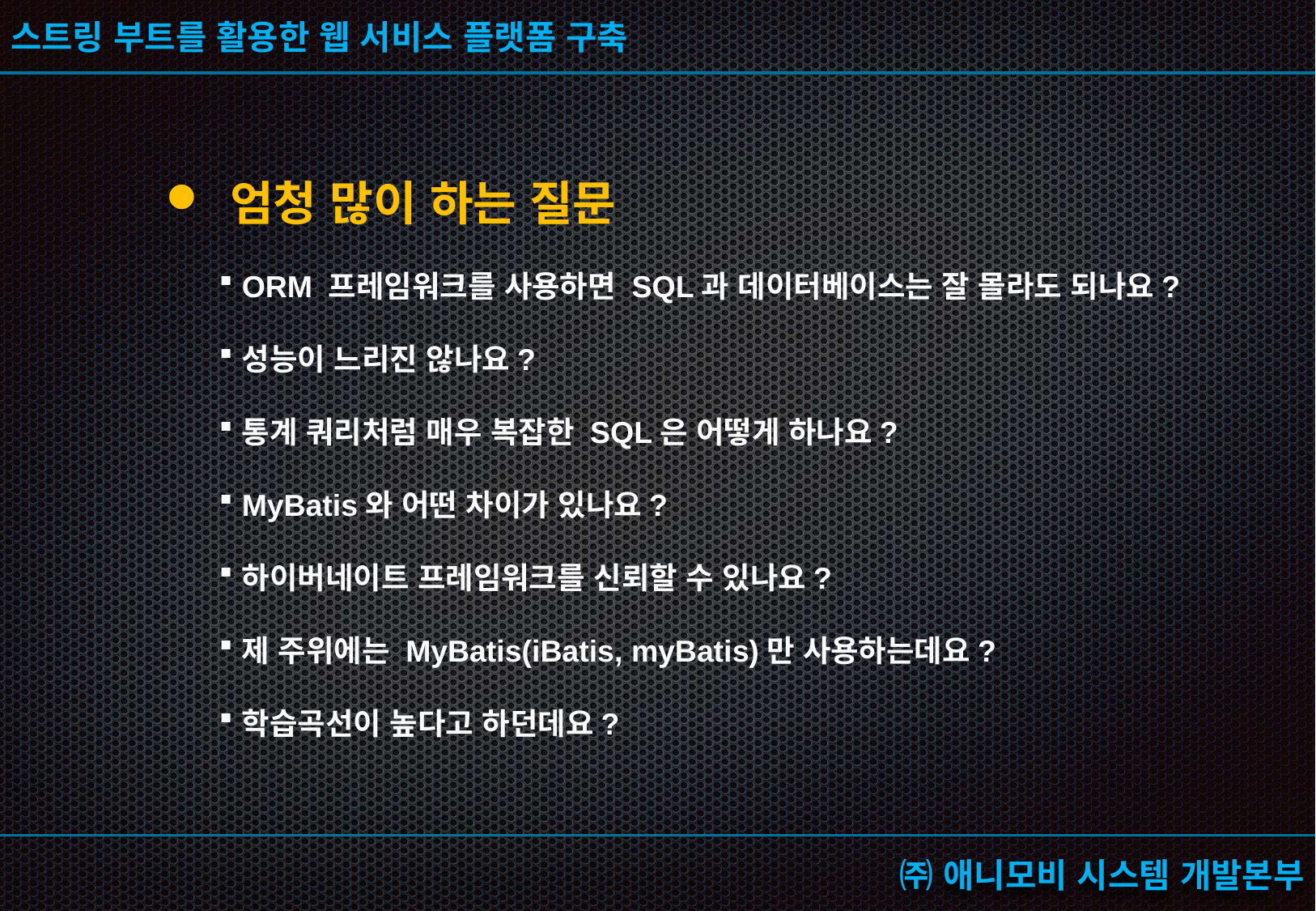

엄청 많이 하는 질문
ORM 프레임워크를 사용하면 SQL과 데이터베이스는 잘 몰라도 되나요?
성능이 느리진 않나요?
통계 쿼리처럼 매우 복잡한 SQL은 어떻게 하나요?
MyBatis와 어떤 차이가 있나요?
하이버네이트 프레임워크를 신뢰할 수 있나요?
제 주위에는 MyBatis(iBatis, myBatis)만 사용하는데요?
학습곡선이 높다고 하던데요?